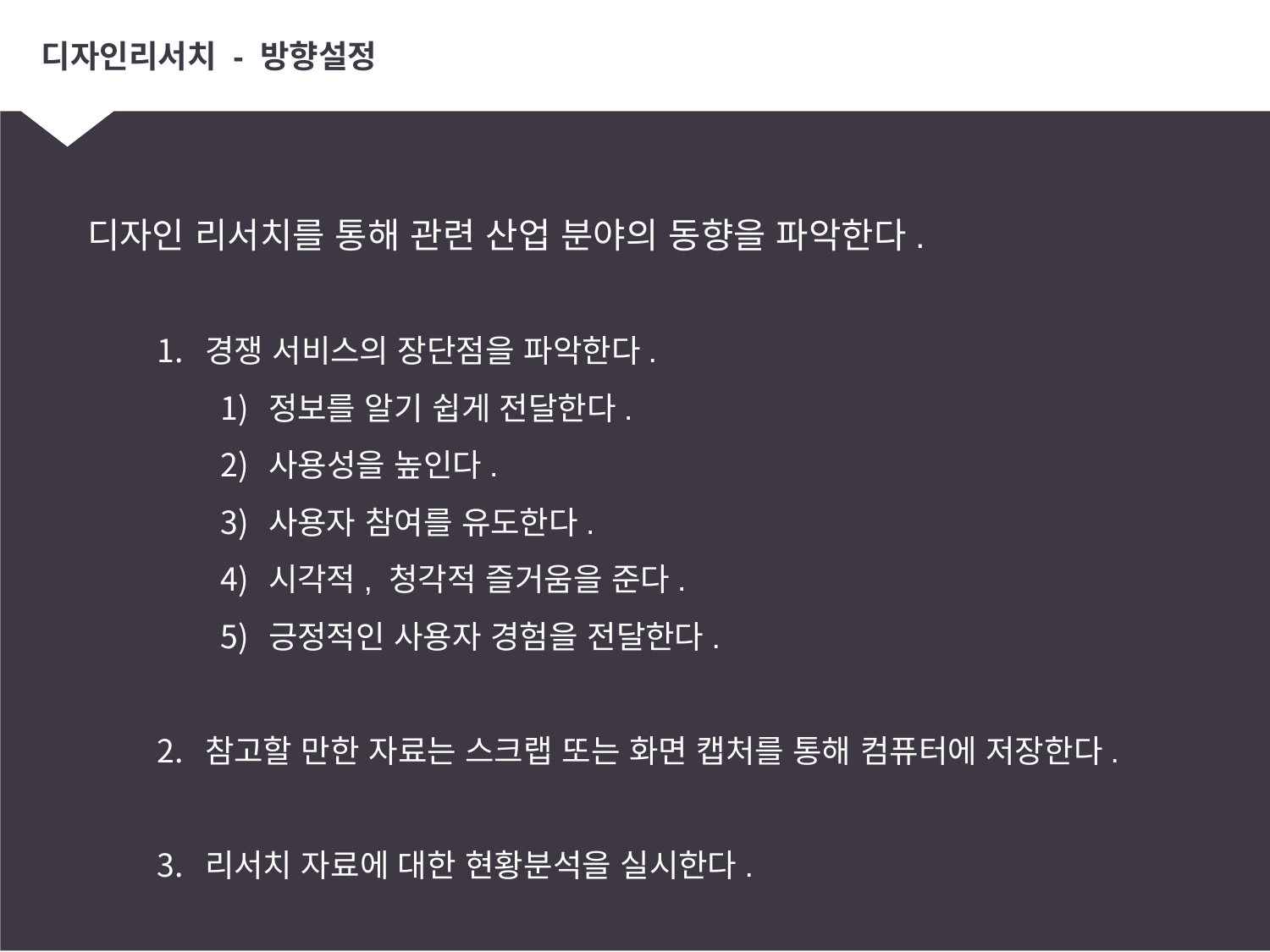

# 디자인리서치 - 방향설정
디자인 리서치를 통해 관련 산업 분야의 동향을 파악한다.
경쟁 서비스의 장단점을 파악한다.
정보를 알기 쉽게 전달한다.
사용성을 높인다.
사용자 참여를 유도한다.
시각적, 청각적 즐거움을 준다.
긍정적인 사용자 경험을 전달한다.

참고할 만한 자료는 스크랩 또는 화면 캡처를 통해 컴퓨터에 저장한다.

리서치 자료에 대한 현황분석을 실시한다.